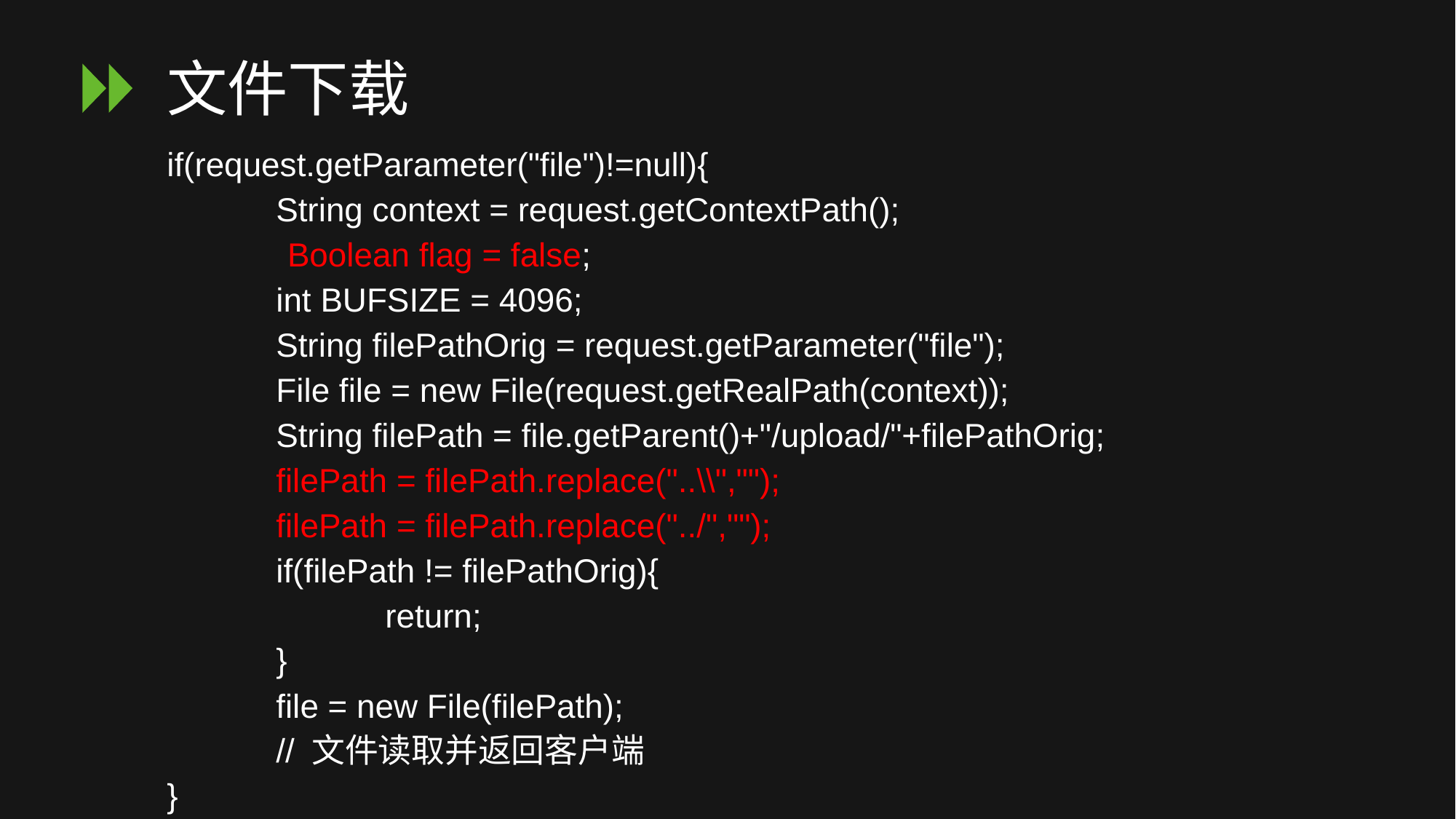

# 文件下载
if(request.getParameter("file")!=null){
	String context = request.getContextPath();
             Boolean flag = false;
	int BUFSIZE = 4096;
	String filePathOrig = request.getParameter("file");
	File file = new File(request.getRealPath(context));
	String filePath = file.getParent()+"/upload/"+filePathOrig;
	filePath = filePath.replace("..\\","");
	filePath = filePath.replace("../","");
	if(filePath != filePathOrig){
		return;
	}
	file = new File(filePath);
	// 文件读取并返回客户端
}